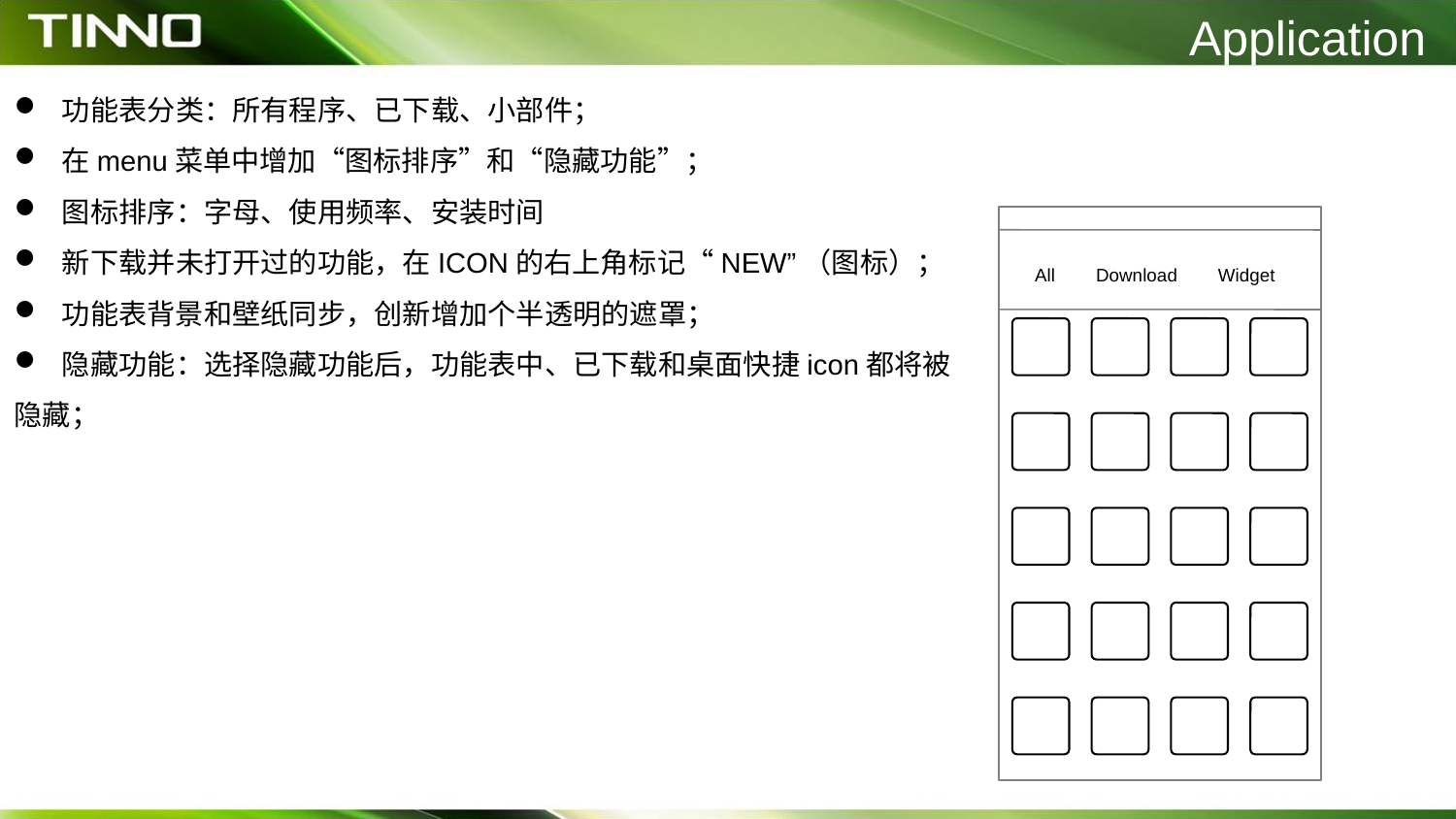

Application
  功能表分类：所有程序、已下载、小部件；
  在menu菜单中增加“图标排序”和“隐藏功能”；
  图标排序：字母、使用频率、安装时间
  新下载并未打开过的功能，在ICON的右上角标记“NEW”（图标）；
  功能表背景和壁纸同步，创新增加个半透明的遮罩；
  隐藏功能：选择隐藏功能后，功能表中、已下载和桌面快捷icon都将被隐藏；

All        Download        Widget